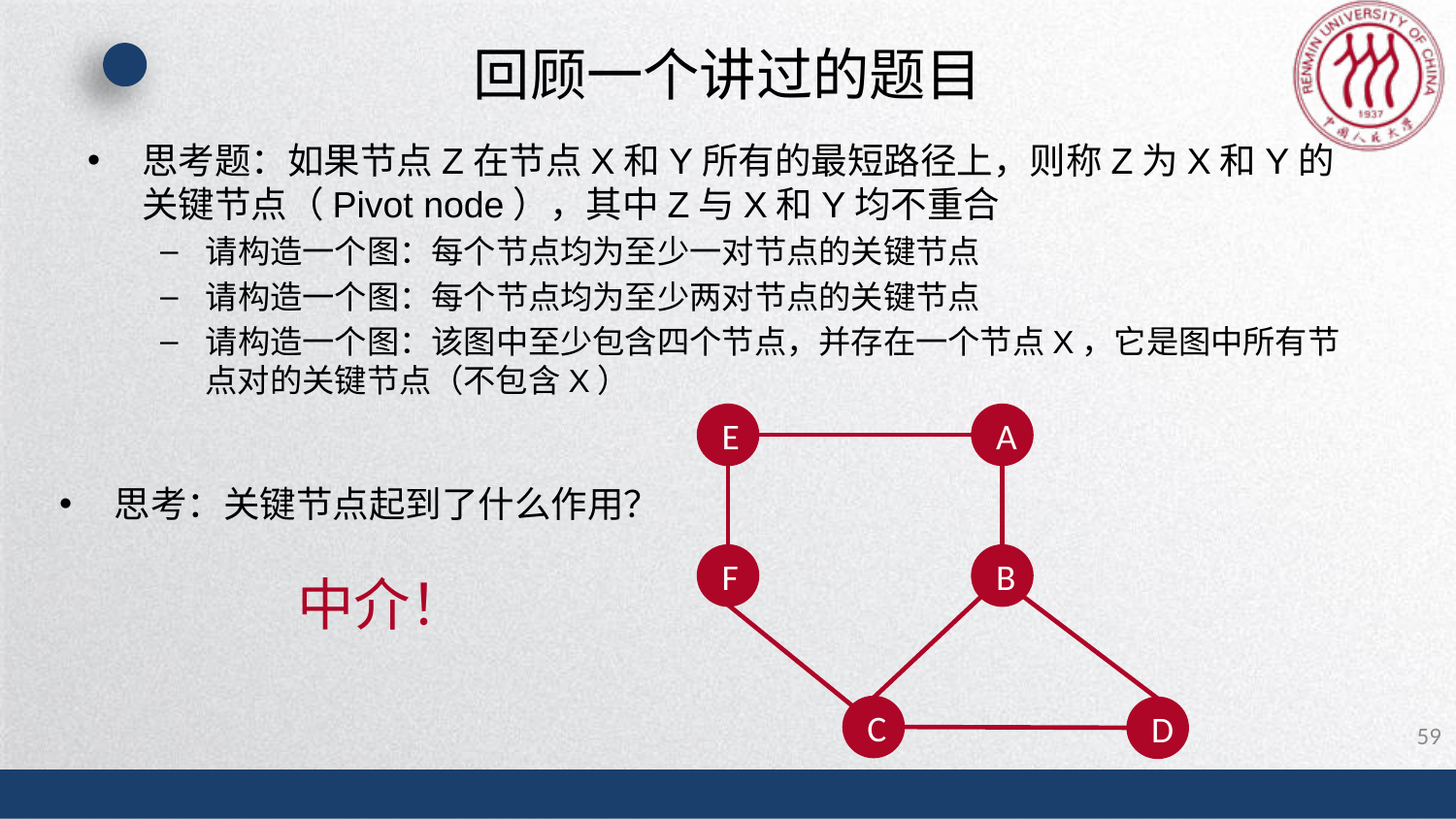

# 回顾一个讲过的题目
思考题：如果节点Z在节点X和Y所有的最短路径上，则称Z为X和Y的关键节点（Pivot node），其中Z与X和Y均不重合
请构造一个图：每个节点均为至少一对节点的关键节点
请构造一个图：每个节点均为至少两对节点的关键节点
请构造一个图：该图中至少包含四个节点，并存在一个节点X，它是图中所有节点对的关键节点（不包含X）
E
A
思考：关键节点起到了什么作用？
F
B
中介！
C
D
59